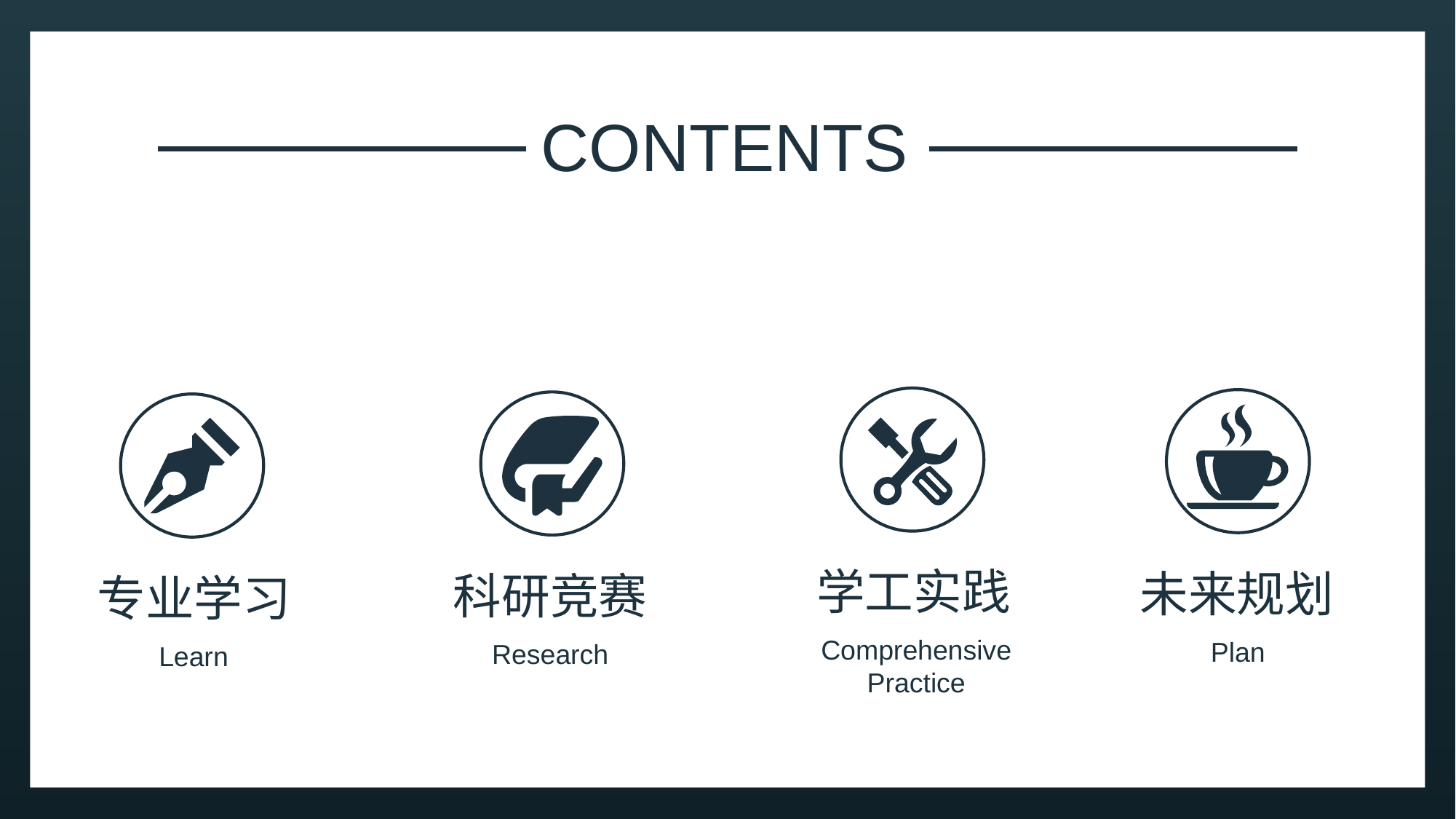

CONTENTS

学工实践
未来规划
科研竞赛
专业学习
Comprehensive Practice
Plan
Research
Learn